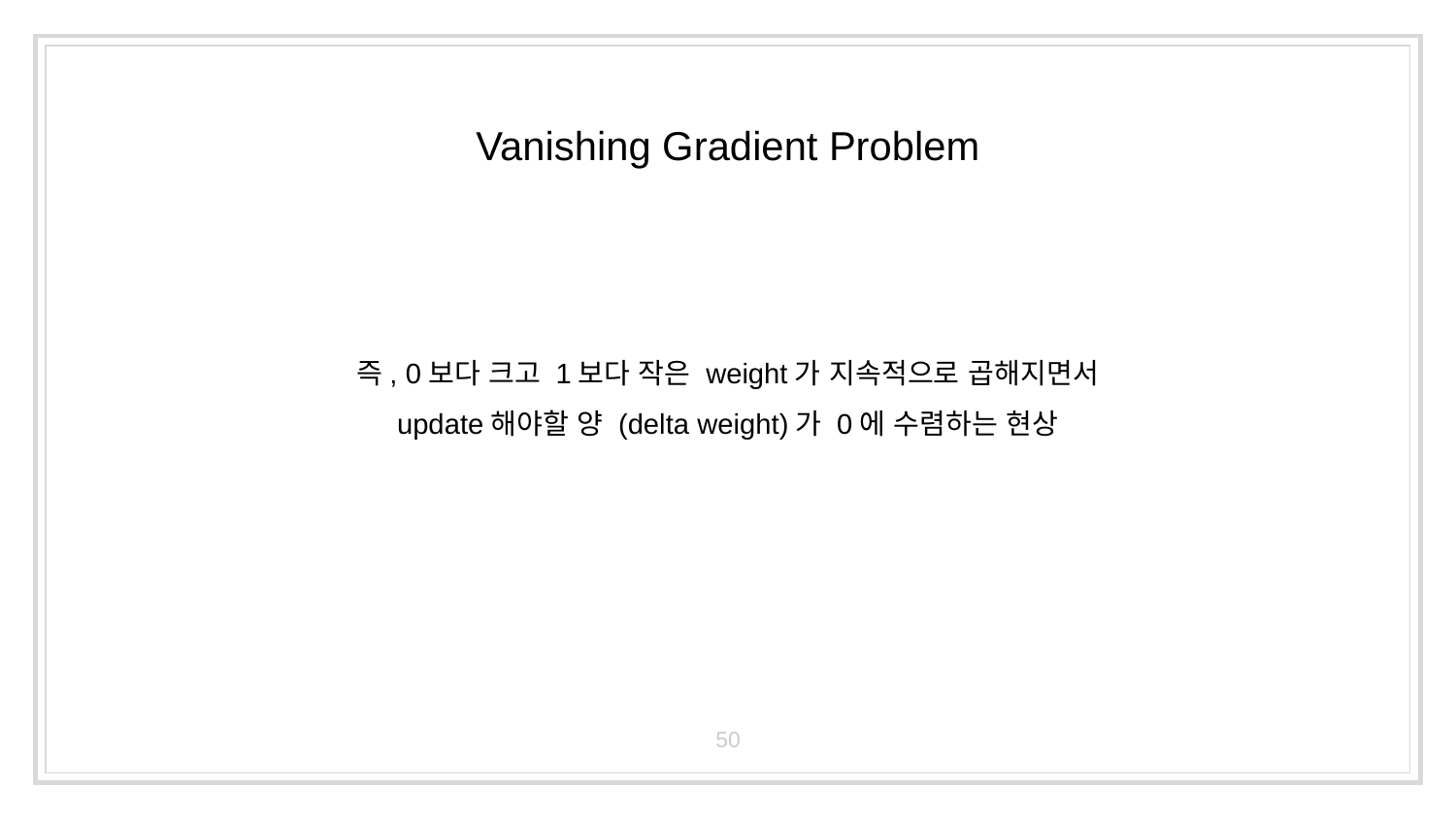

Vanishing Gradient Problem
즉, 0보다 크고 1보다 작은 weight가 지속적으로 곱해지면서
update해야할 양 (delta weight)가 0에 수렴하는 현상
50